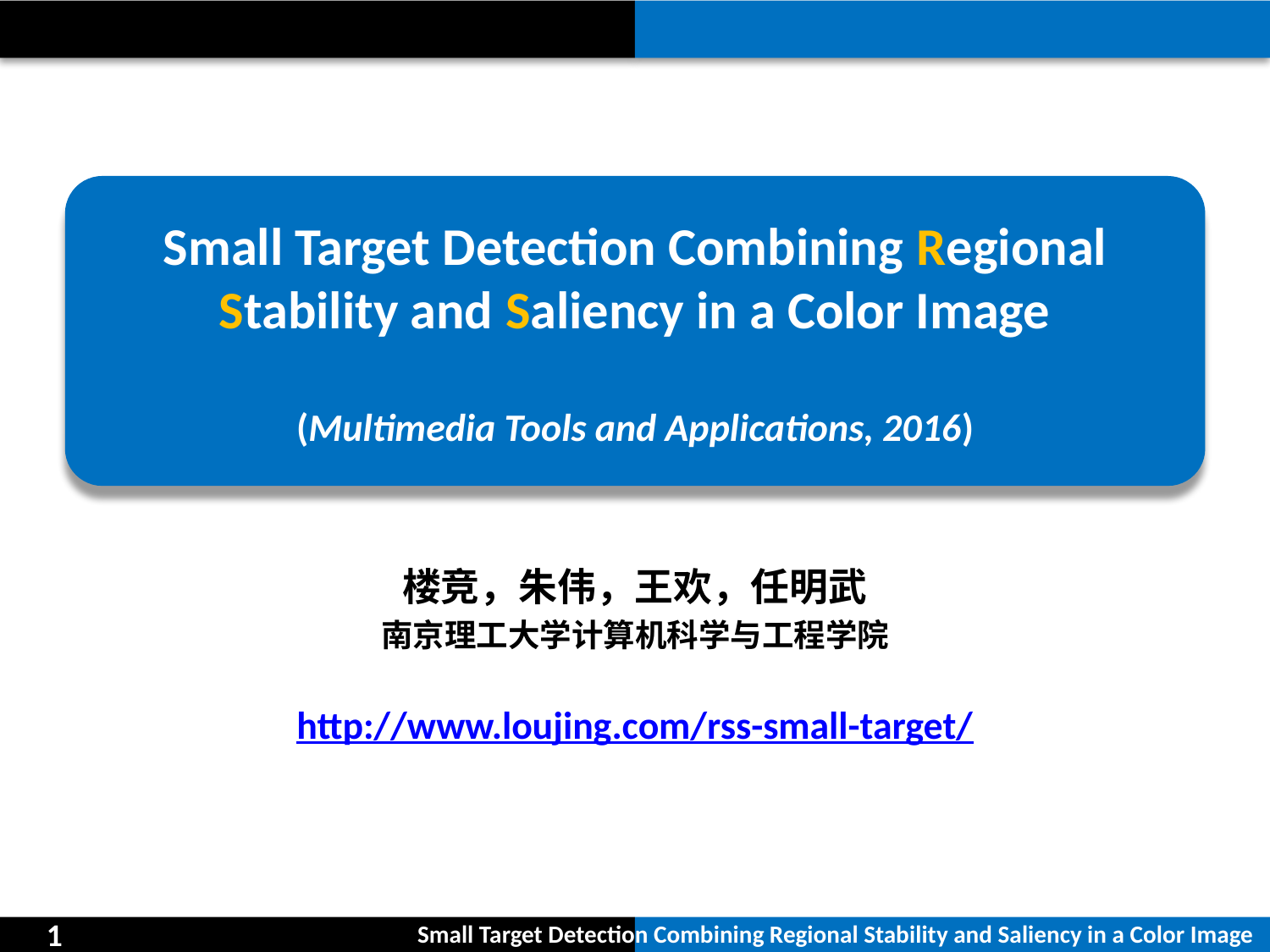

Small Target Detection Combining Regional Stability and Saliency in a Color Image

(Multimedia Tools and Applications, 2016)
楼竞，朱伟，王欢，任明武
南京理工大学计算机科学与工程学院

http://www.loujing.com/rss-small-target/